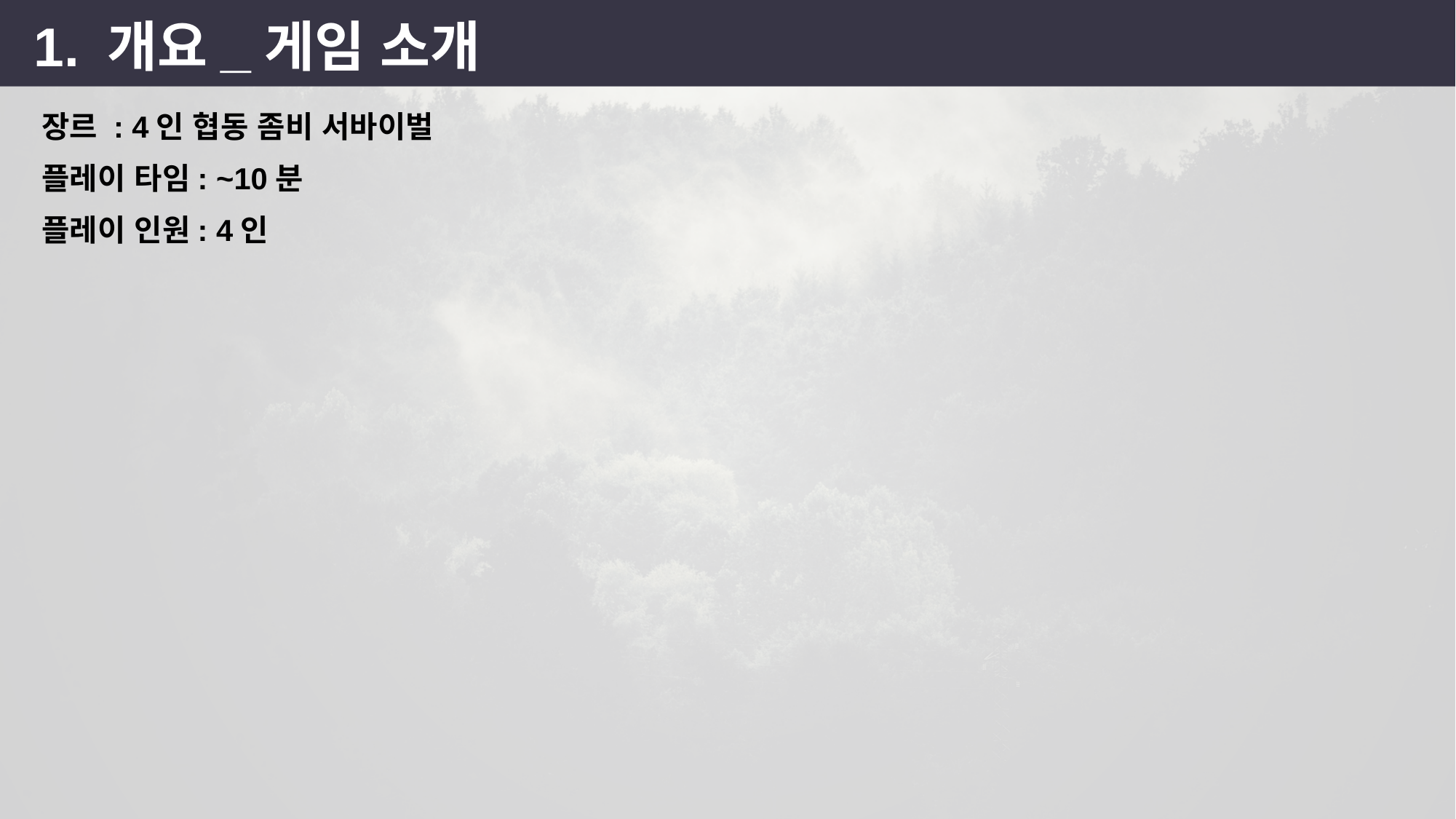

1. 개요_게임 소개
장르 : 4인 협동 좀비 서바이벌
플레이 타임: ~10분
플레이 인원: 4인
3